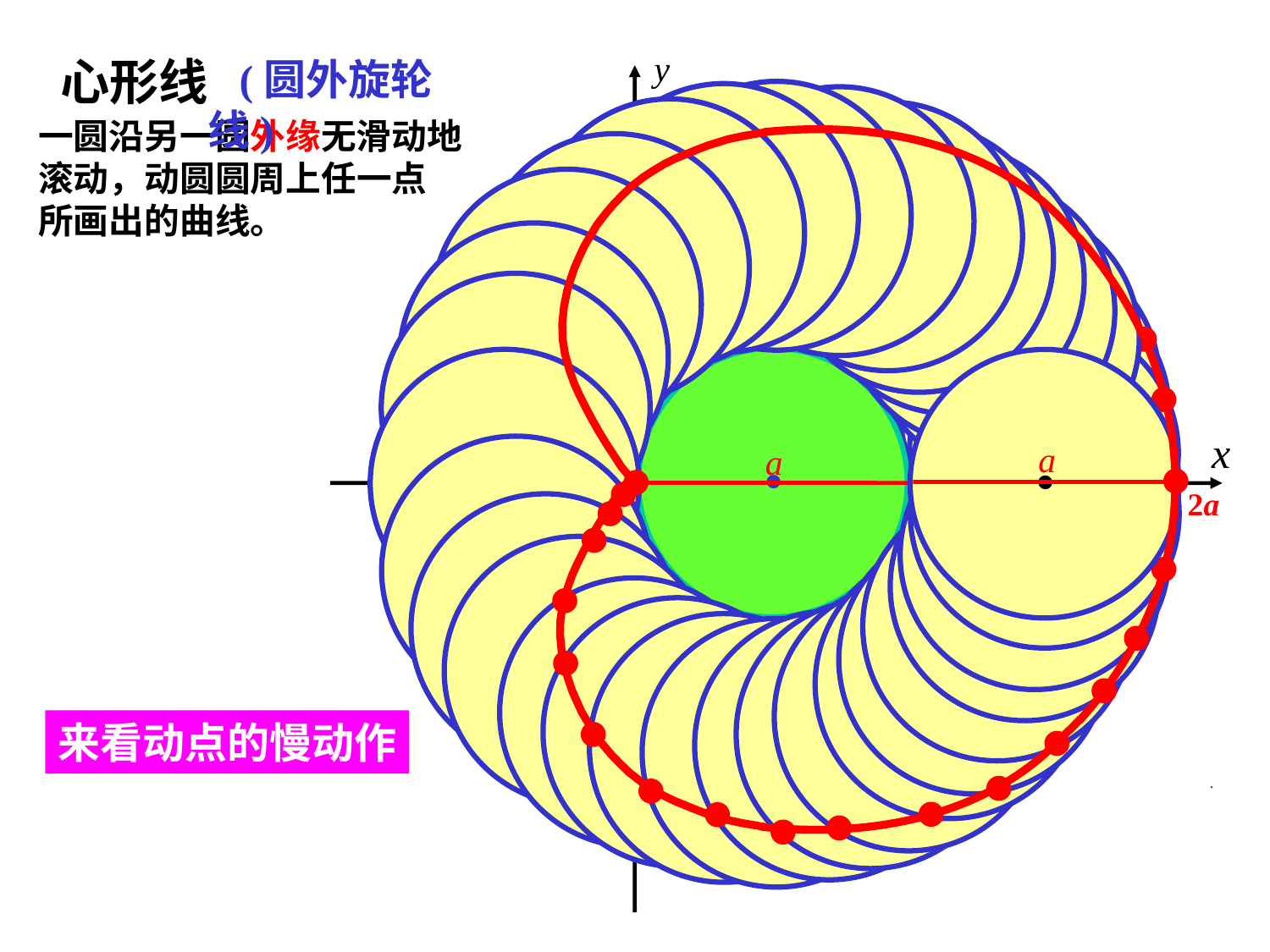

y

x
o

   (圆外旋轮线)
 心形线

一圆沿另一圆外缘无滑动地
滚动，动圆圆周上任一点
所画出的曲线。

a
a

2a

来看动点的慢动作

.